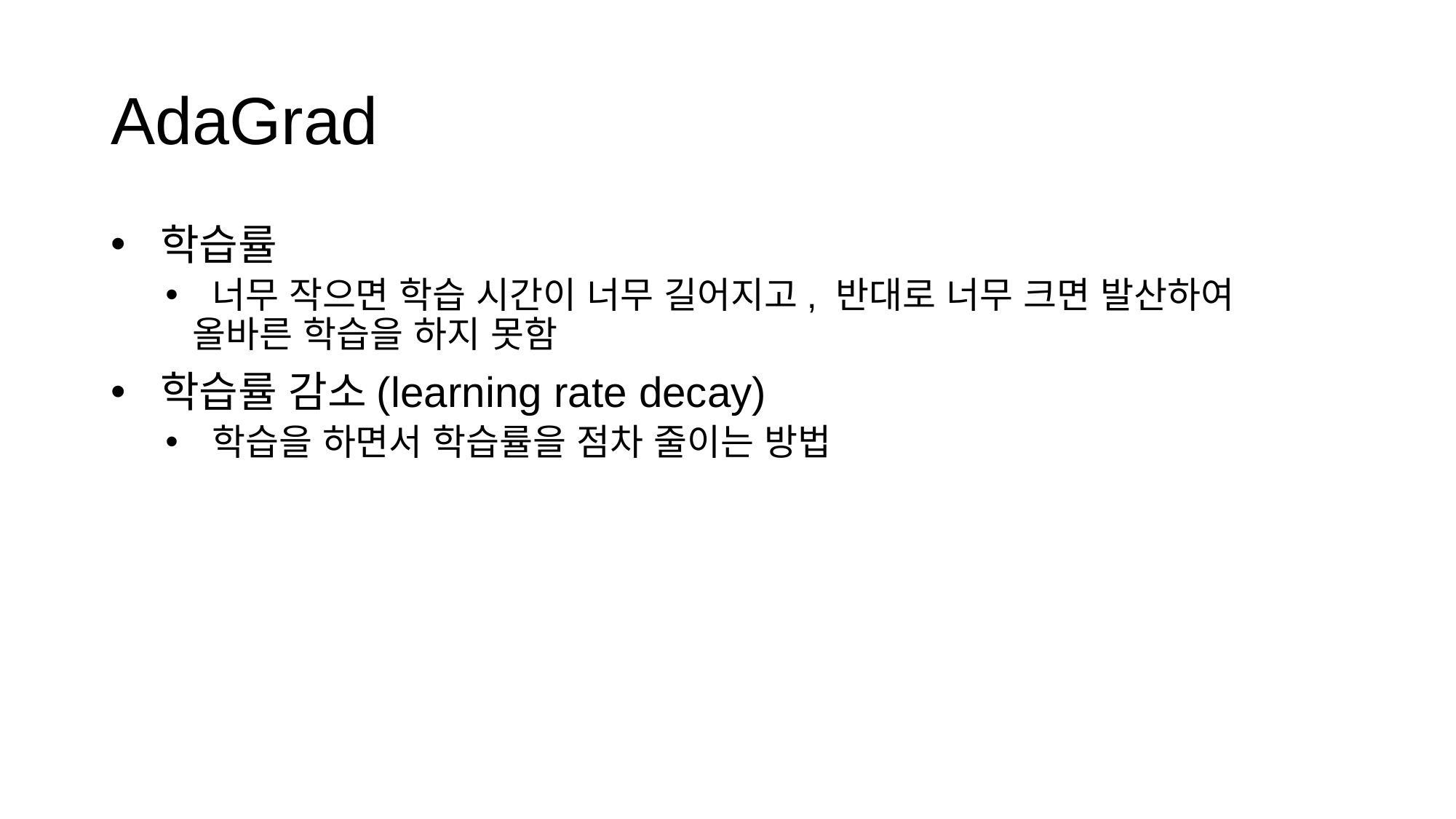

# AdaGrad
 학습률
 너무 작으면 학습 시간이 너무 길어지고, 반대로 너무 크면 발산하여 올바른 학습을 하지 못함
 학습률 감소(learning rate decay)
 학습을 하면서 학습률을 점차 줄이는 방법